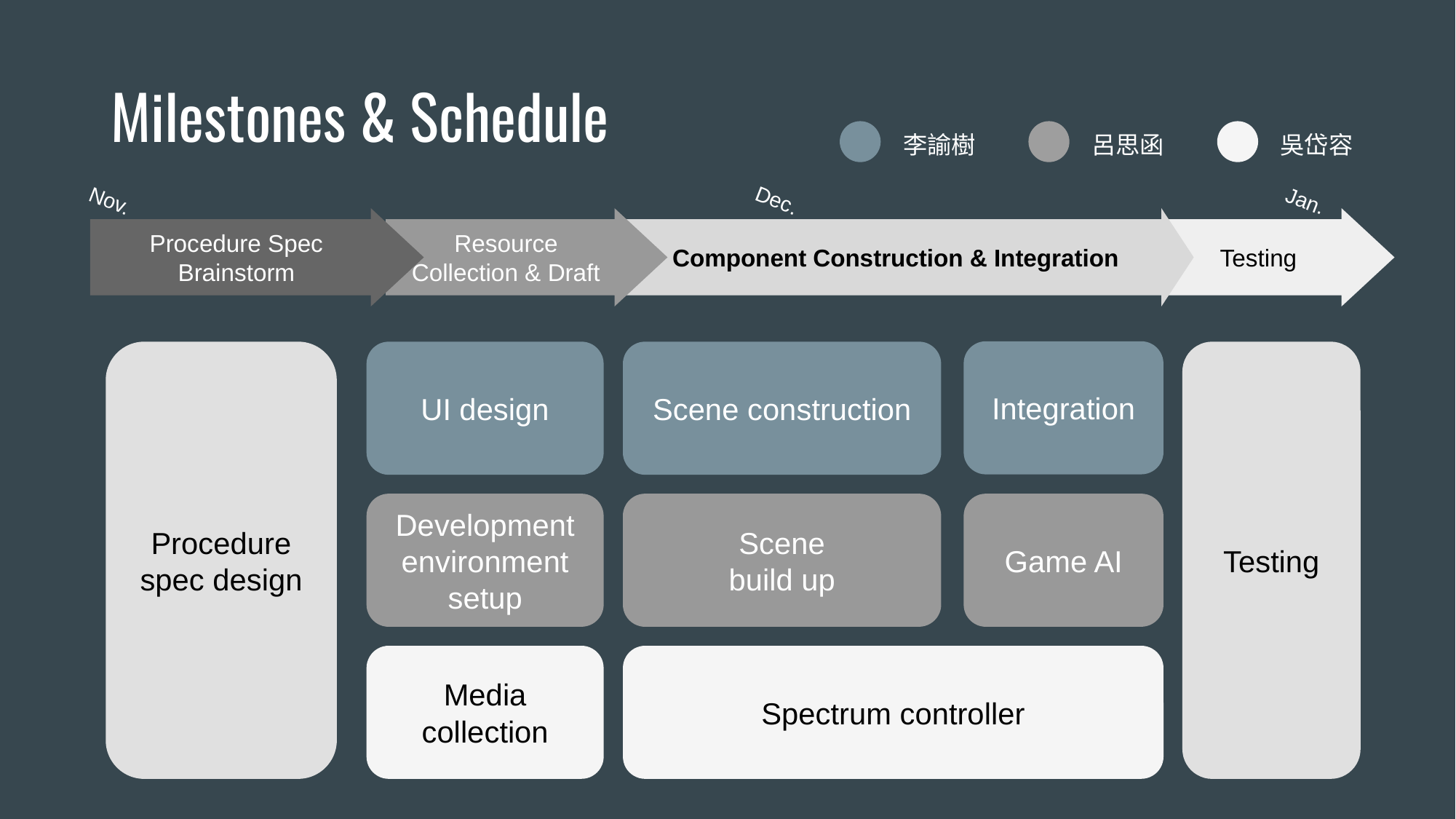

# Milestones & Schedule
李諭樹
呂思函
吳岱容

Nov.
Dec.
Jan.
Procedure Spec Brainstorm
Resource
Collection & Draft
Component Construction & Integration
Testing
Integration
Procedure spec design
UI design
Scene construction
Testing
Scene
build up
Development environment setup
Game AI
Media collection
Spectrum controller